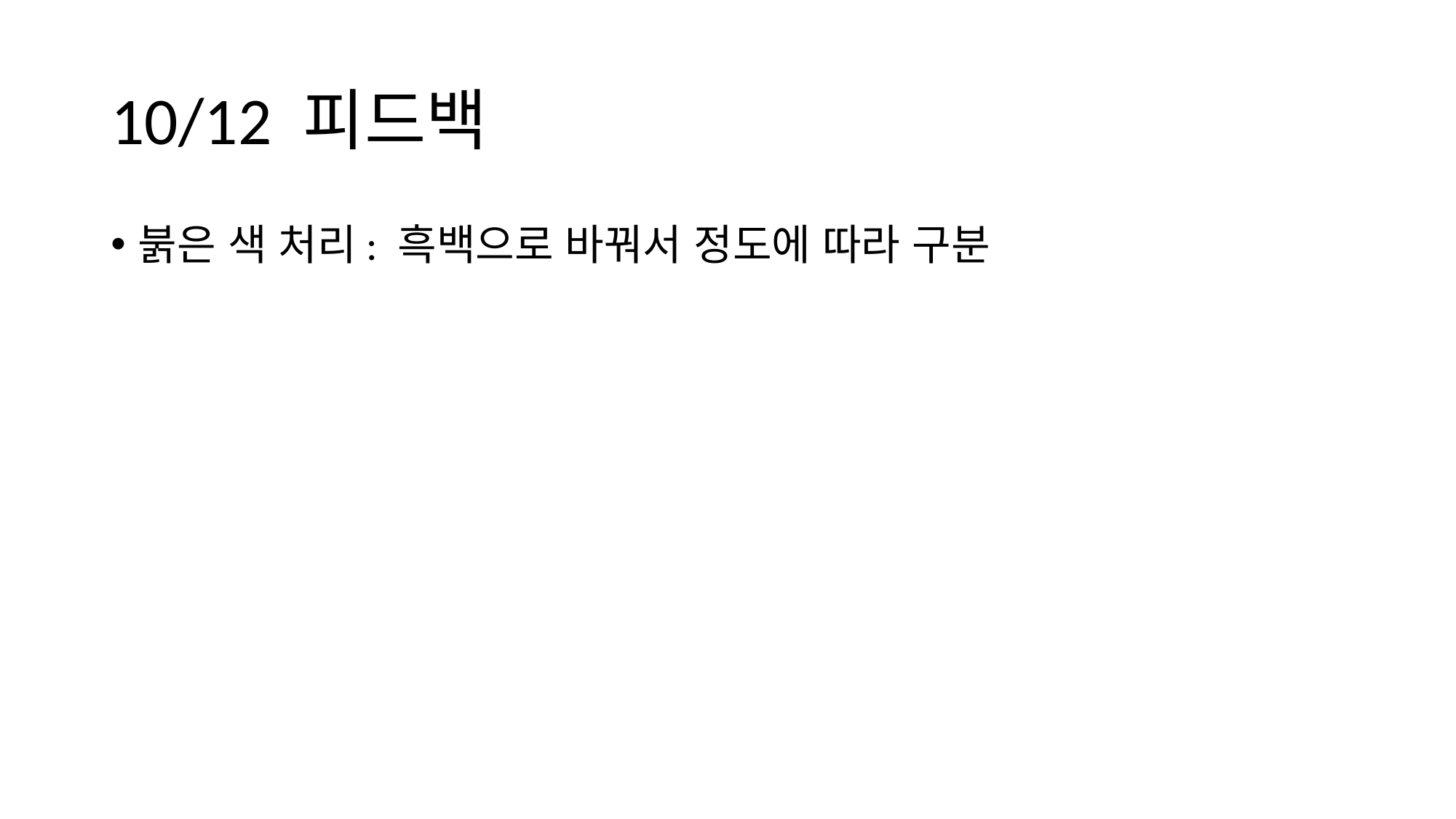

# 10/12 피드백
붉은 색 처리: 흑백으로 바꿔서 정도에 따라 구분